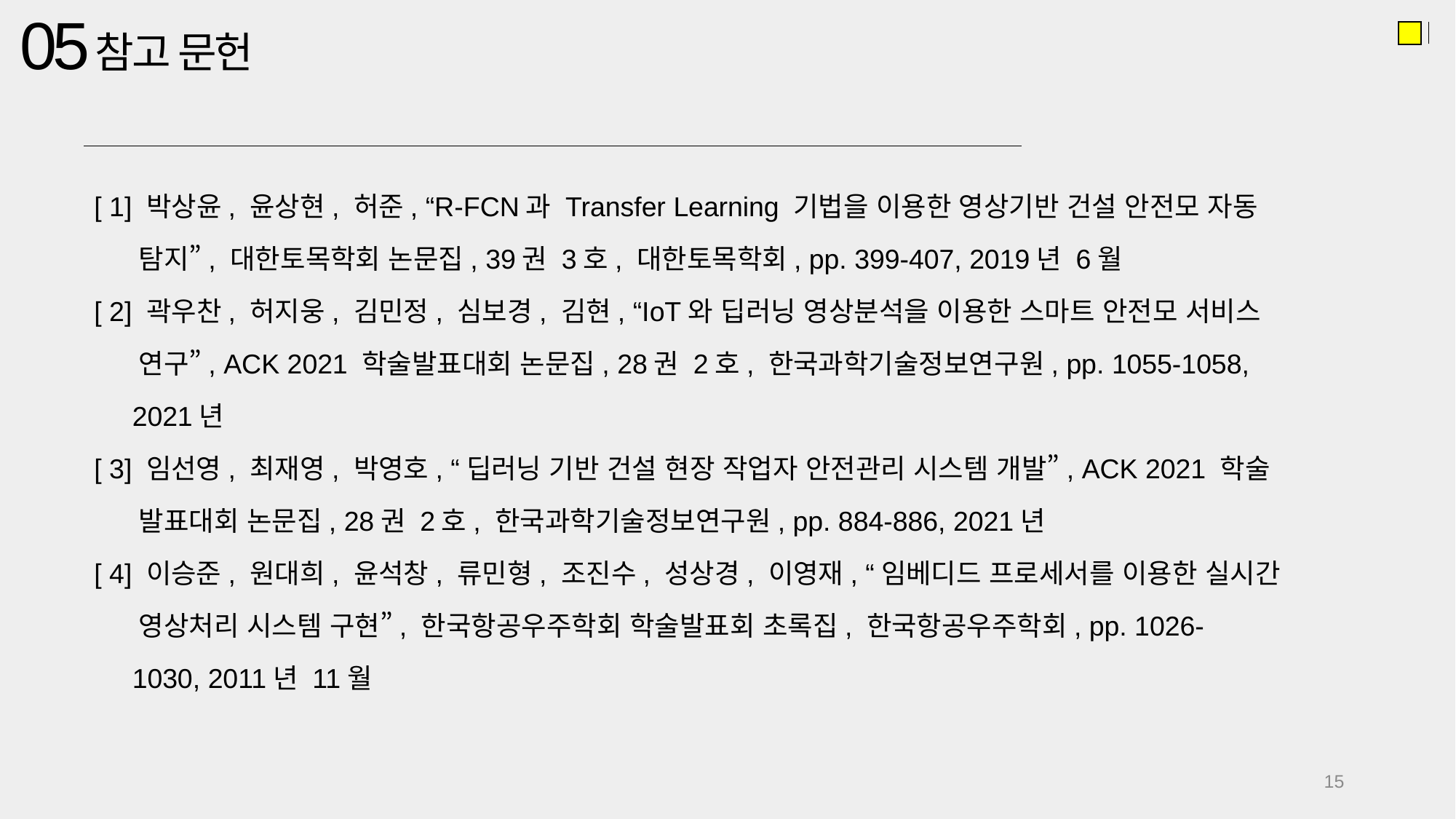

05
참고 문헌

[ 1] 박상윤, 윤상현, 허준, “R-FCN과 Transfer Learning 기법을 이용한 영상기반 건설 안전모 자동
     탐지”, 대한토목학회 논문집, 39권 3호, 대한토목학회, pp. 399-407, 2019년 6월
[ 2] 곽우찬, 허지웅, 김민정, 심보경, 김현, “IoT와 딥러닝 영상분석을 이용한 스마트 안전모 서비스
     연구”, ACK 2021 학술발표대회 논문집, 28권 2호, 한국과학기술정보연구원, pp. 1055-1058,
     2021년
[ 3] 임선영, 최재영, 박영호, “딥러닝 기반 건설 현장 작업자 안전관리 시스템 개발”, ACK 2021 학술
     발표대회 논문집, 28권 2호, 한국과학기술정보연구원, pp. 884-886, 2021년
[ 4] 이승준, 원대희, 윤석창, 류민형, 조진수, 성상경, 이영재, “임베디드 프로세서를 이용한 실시간
     영상처리 시스템 구현”, 한국항공우주학회 학술발표회 초록집, 한국항공우주학회, pp. 1026-
     1030, 2011년 11월
15